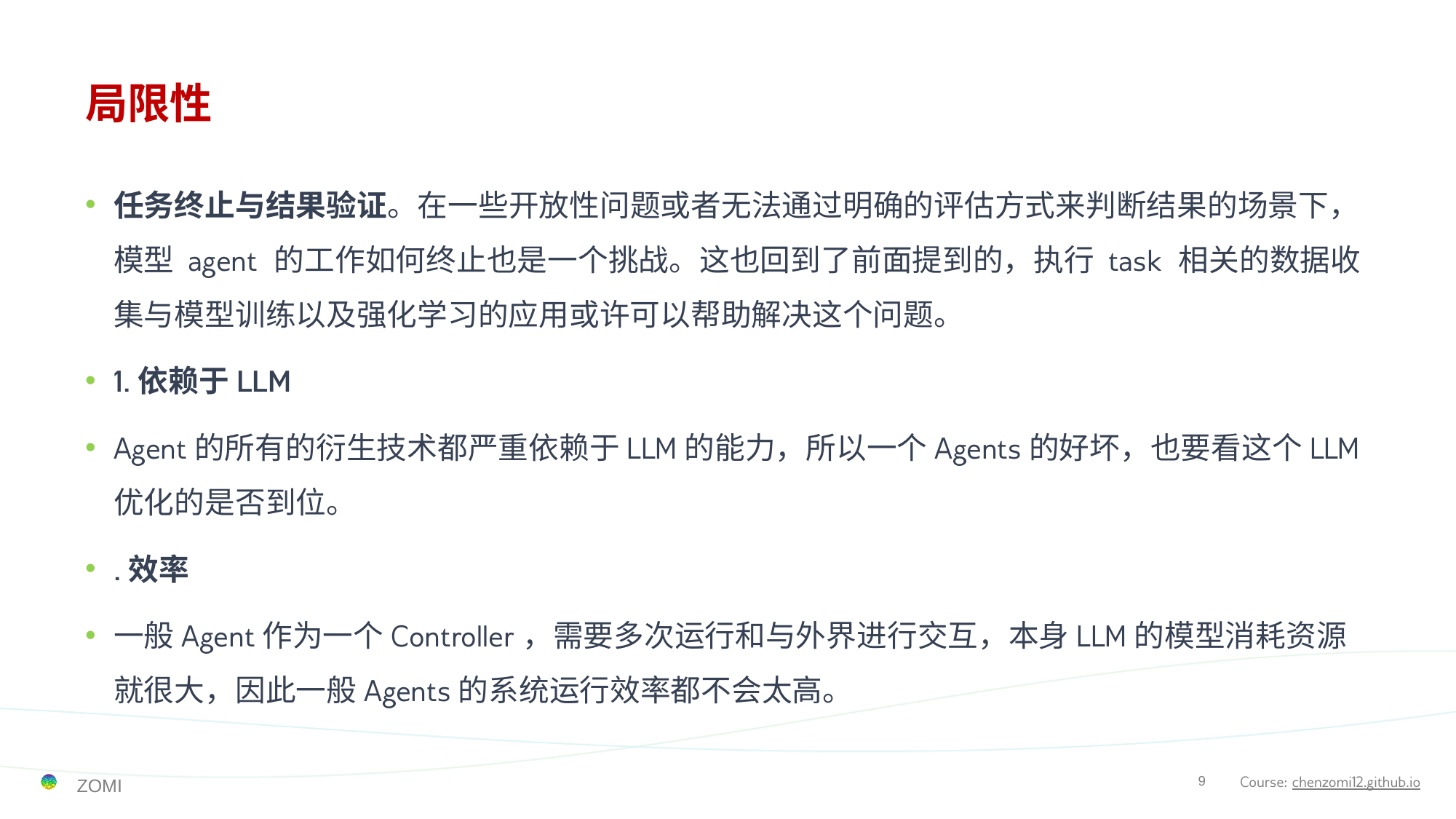

# 局限性
任务终止与结果验证。在一些开放性问题或者无法通过明确的评估方式来判断结果的场景下，模型 agent 的工作如何终止也是一个挑战。这也回到了前面提到的，执行 task 相关的数据收集与模型训练以及强化学习的应用或许可以帮助解决这个问题。
1.依赖于LLM
Agent的所有的衍生技术都严重依赖于LLM的能力，所以一个Agents的好坏，也要看这个LLM优化的是否到位。
.效率
一般Agent作为一个Controller，需要多次运行和与外界进行交互，本身LLM的模型消耗资源就很大，因此一般Agents的系统运行效率都不会太高。